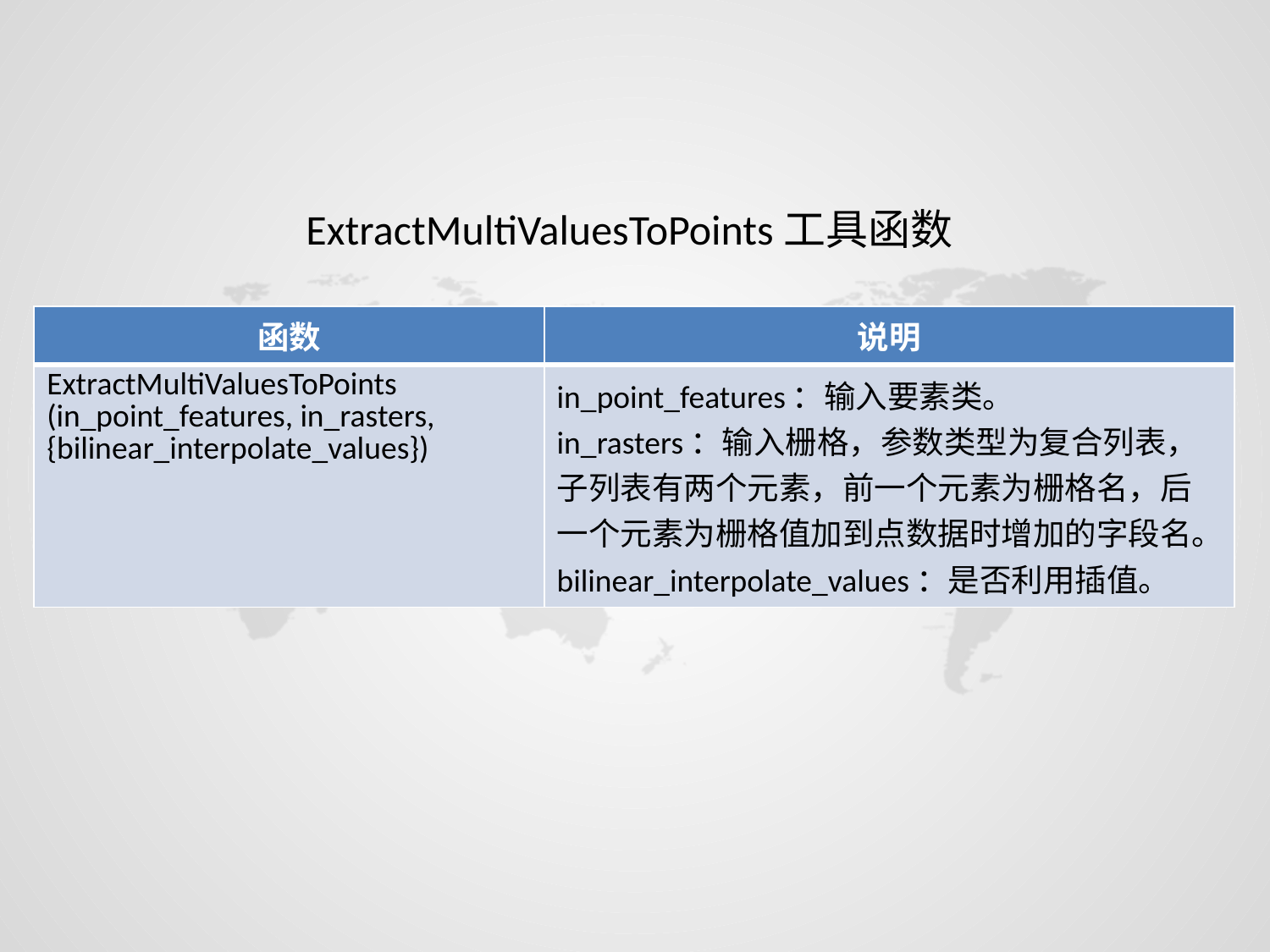

ExtractMultiValuesToPoints工具函数
| 函数 | 说明 |
| --- | --- |
| ExtractMultiValuesToPoints (in\_point\_features, in\_rasters, {bilinear\_interpolate\_values}) | in\_point\_features：输入要素类。 in\_rasters：输入栅格，参数类型为复合列表，子列表有两个元素，前一个元素为栅格名，后一个元素为栅格值加到点数据时增加的字段名。 bilinear\_interpolate\_values：是否利用插值。 |